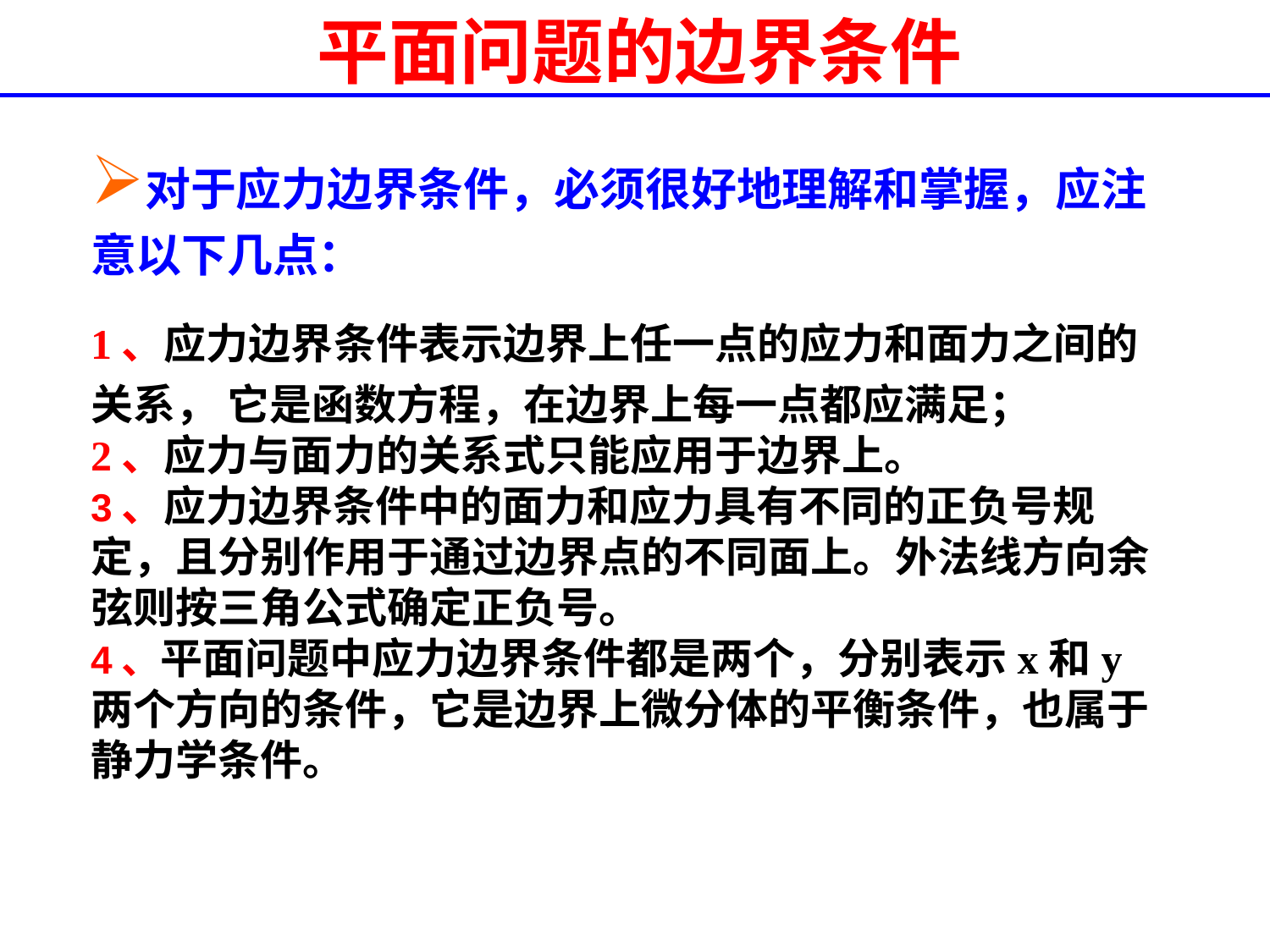

# 平面问题的边界条件
对于应力边界条件，必须很好地理解和掌握，应注意以下几点：
1、应力边界条件表示边界上任一点的应力和面力之间的关系， 它是函数方程，在边界上每一点都应满足；
2、应力与面力的关系式只能应用于边界上。
3、应力边界条件中的面力和应力具有不同的正负号规定，且分别作用于通过边界点的不同面上。外法线方向余弦则按三角公式确定正负号。
4、平面问题中应力边界条件都是两个，分别表示x和y两个方向的条件，它是边界上微分体的平衡条件，也属于静力学条件。